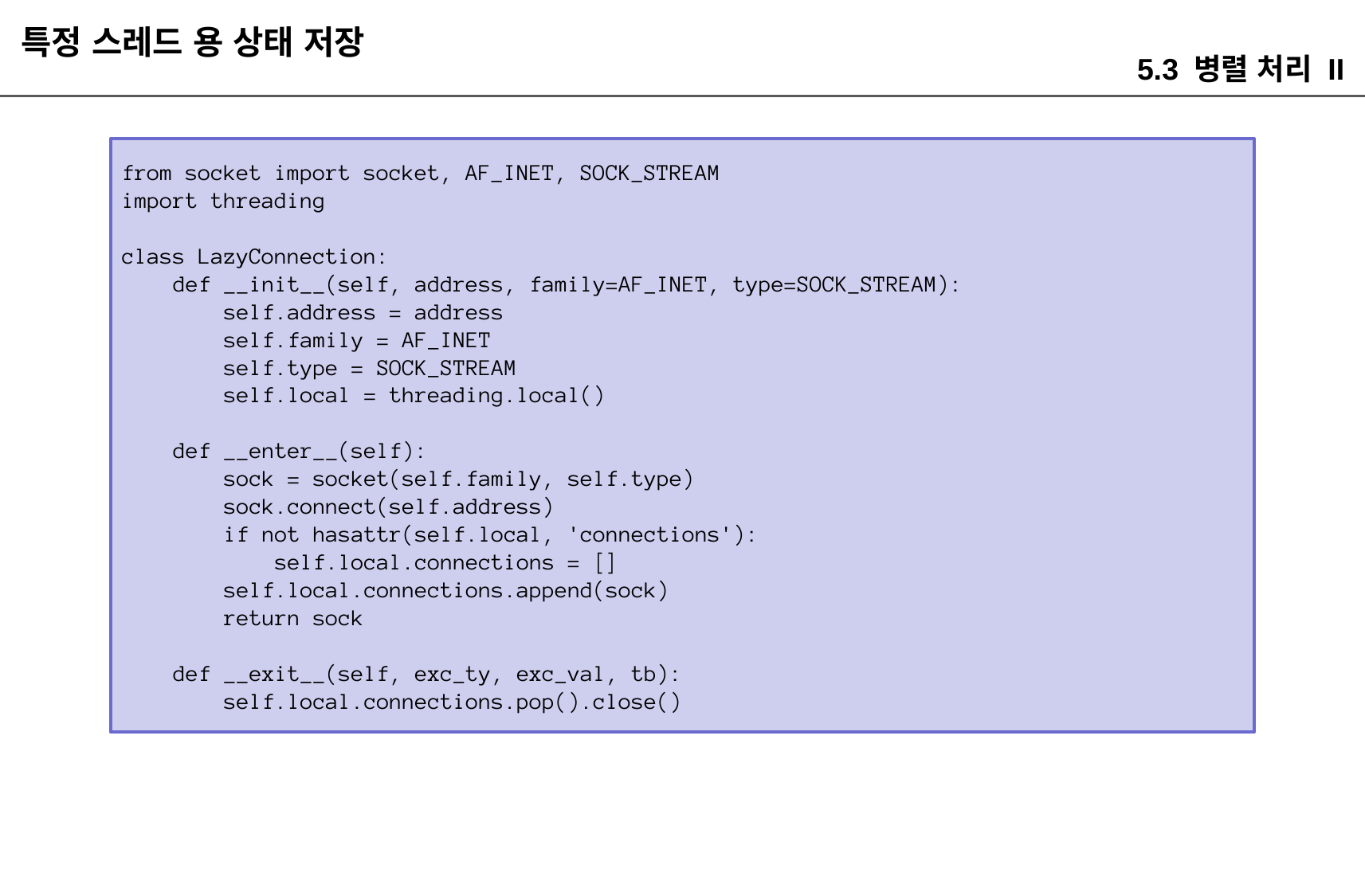

특정 스레드 용 상태 저장
5.3 병렬 처리 II
from socket import socket, AF_INET, SOCK_STREAM
import threading

class LazyConnection:
    def __init__(self, address, family=AF_INET, type=SOCK_STREAM):
        self.address = address
        self.family = AF_INET
        self.type = SOCK_STREAM
        self.local = threading.local()

    def __enter__(self):
        sock = socket(self.family, self.type)
        sock.connect(self.address)
        if not hasattr(self.local, 'connections'):
            self.local.connections = []
        self.local.connections.append(sock)
        return sock

    def __exit__(self, exc_ty, exc_val, tb):
        self.local.connections.pop().close()